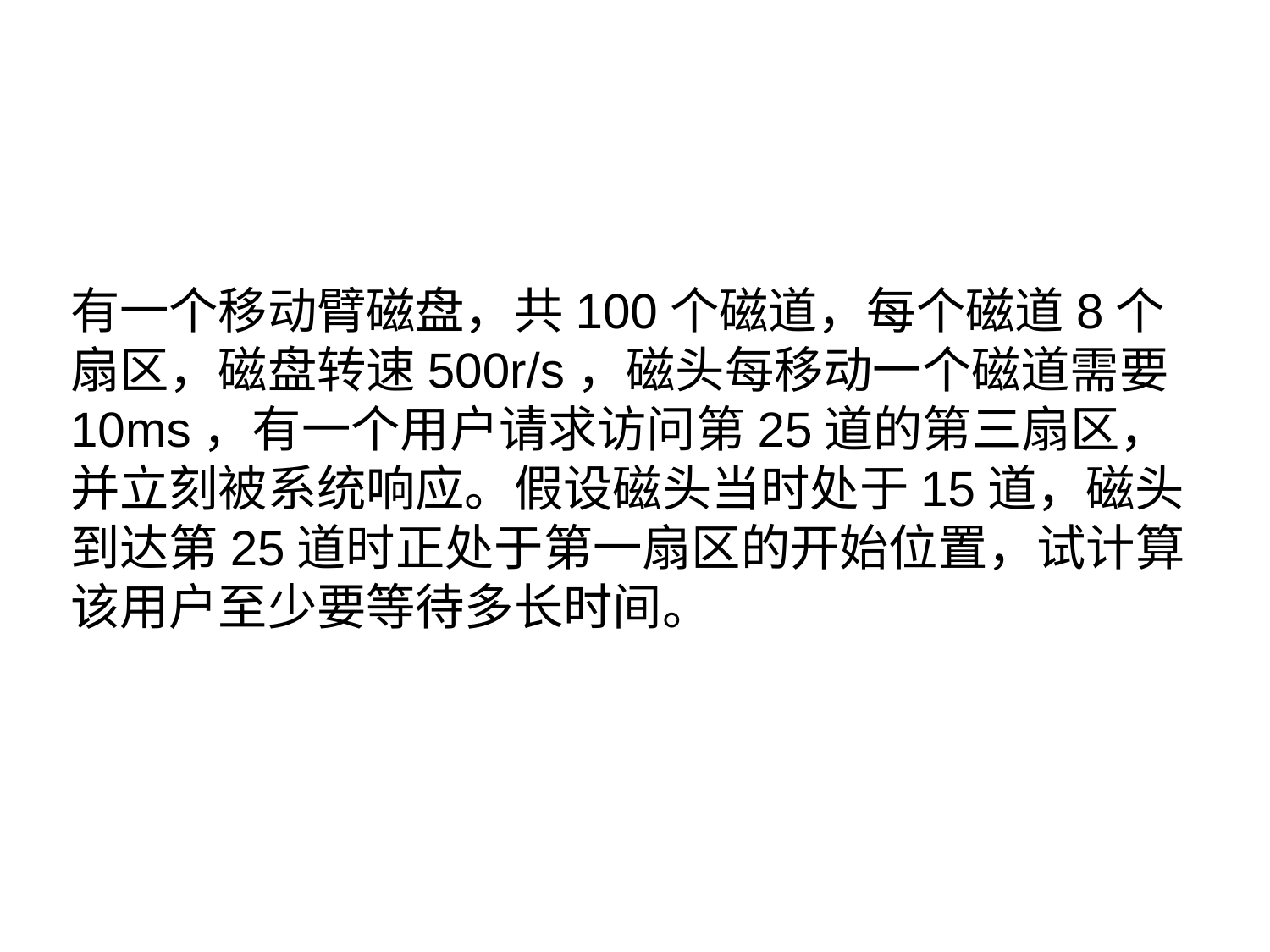

有一个移动臂磁盘，共100个磁道，每个磁道8个扇区，磁盘转速500r/s，磁头每移动一个磁道需要10ms，有一个用户请求访问第25道的第三扇区，并立刻被系统响应。假设磁头当时处于15道，磁头到达第25道时正处于第一扇区的开始位置，试计算该用户至少要等待多长时间。